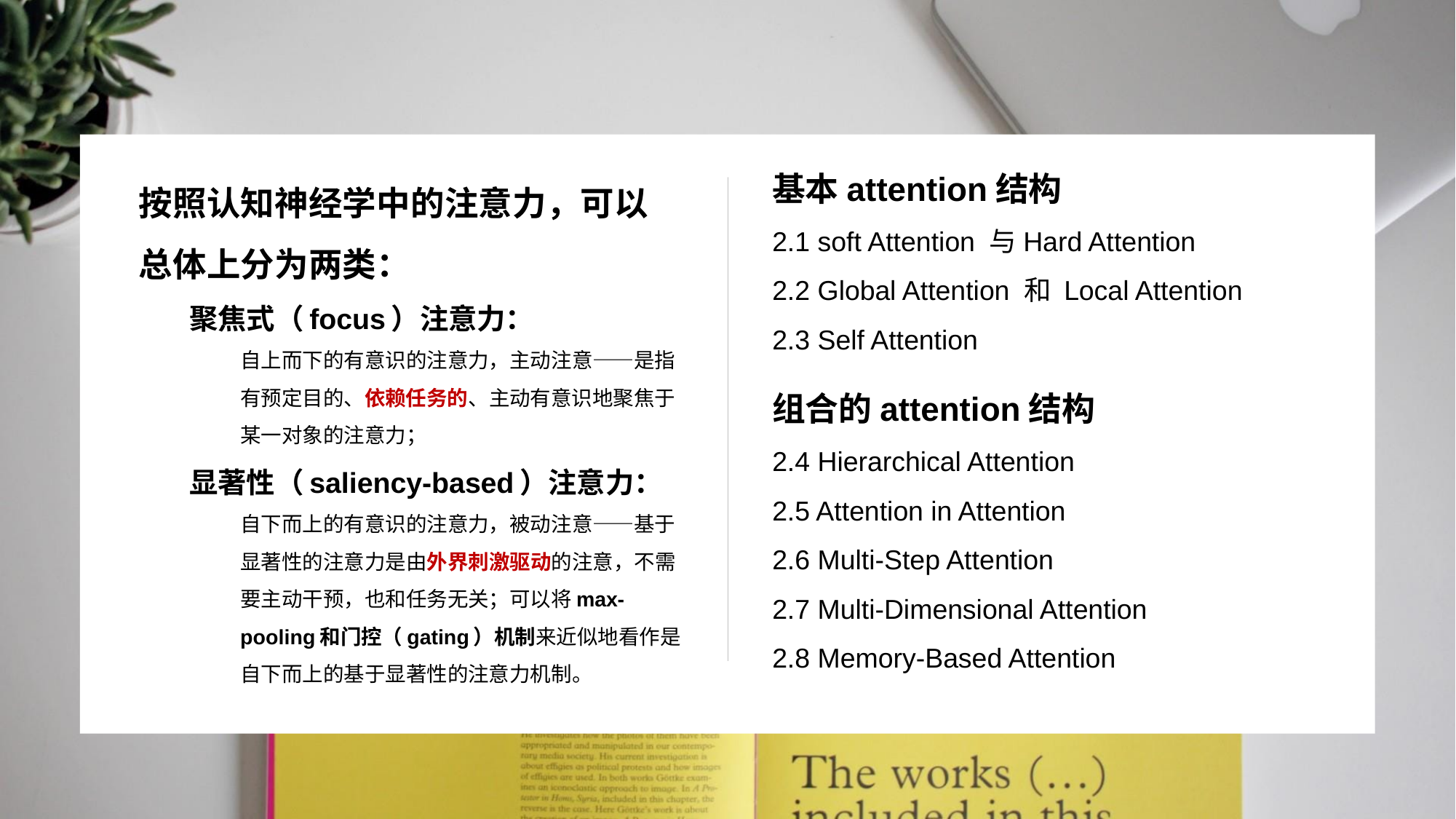

#

按照认知神经学中的注意力，可以总体上分为两类：
聚焦式（focus）注意力：
自上而下的有意识的注意力，主动注意——是指有预定目的、依赖任务的、主动有意识地聚焦于某一对象的注意力；
显著性（saliency-based）注意力：
自下而上的有意识的注意力，被动注意——基于显著性的注意力是由外界刺激驱动的注意，不需要主动干预，也和任务无关；可以将max-pooling和门控（gating）机制来近似地看作是自下而上的基于显著性的注意力机制。
基本attention结构
2.1 soft Attention 与Hard Attention
2.2 Global Attention 和 Local Attention
2.3 Self Attention

组合的attention结构
2.4 Hierarchical Attention
2.5 Attention in Attention
2.6 Multi-Step Attention
2.7 Multi-Dimensional Attention
2.8 Memory-Based Attention

www.islide.cc
11